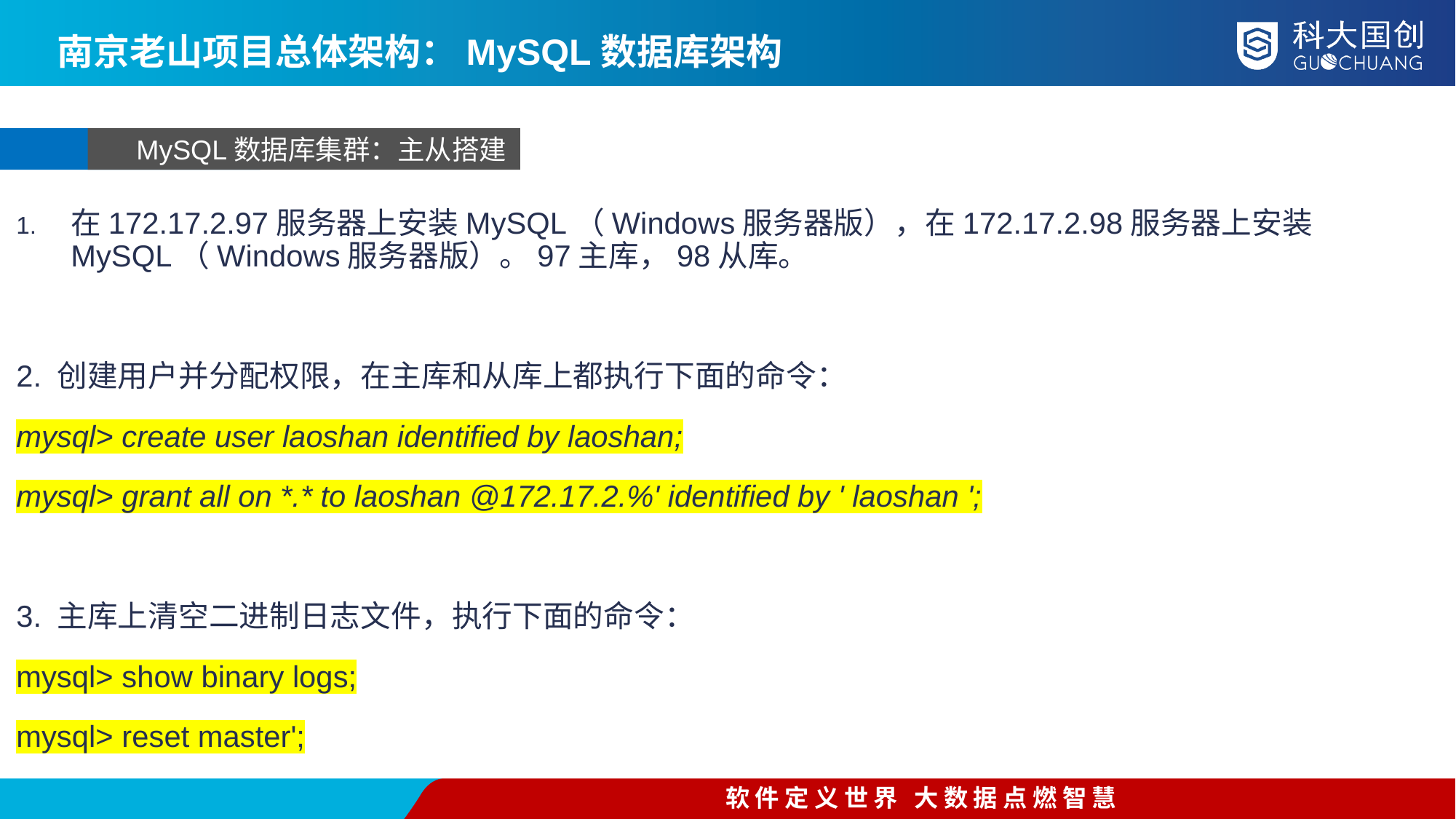

南京老山项目总体架构：MySQL数据库架构
MySQL数据库集群：主从搭建

在172.17.2.97服务器上安装MySQL（Windows服务器版），在172.17.2.98服务器上安装MySQL（Windows服务器版）。97主库，98从库。

2. 创建用户并分配权限，在主库和从库上都执行下面的命令：
mysql> create user laoshan identified by laoshan;
mysql> grant all on *.* to laoshan @172.17.2.%' identified by ' laoshan ';

3. 主库上清空二进制日志文件，执行下面的命令：
mysql> show binary logs;
mysql> reset master';